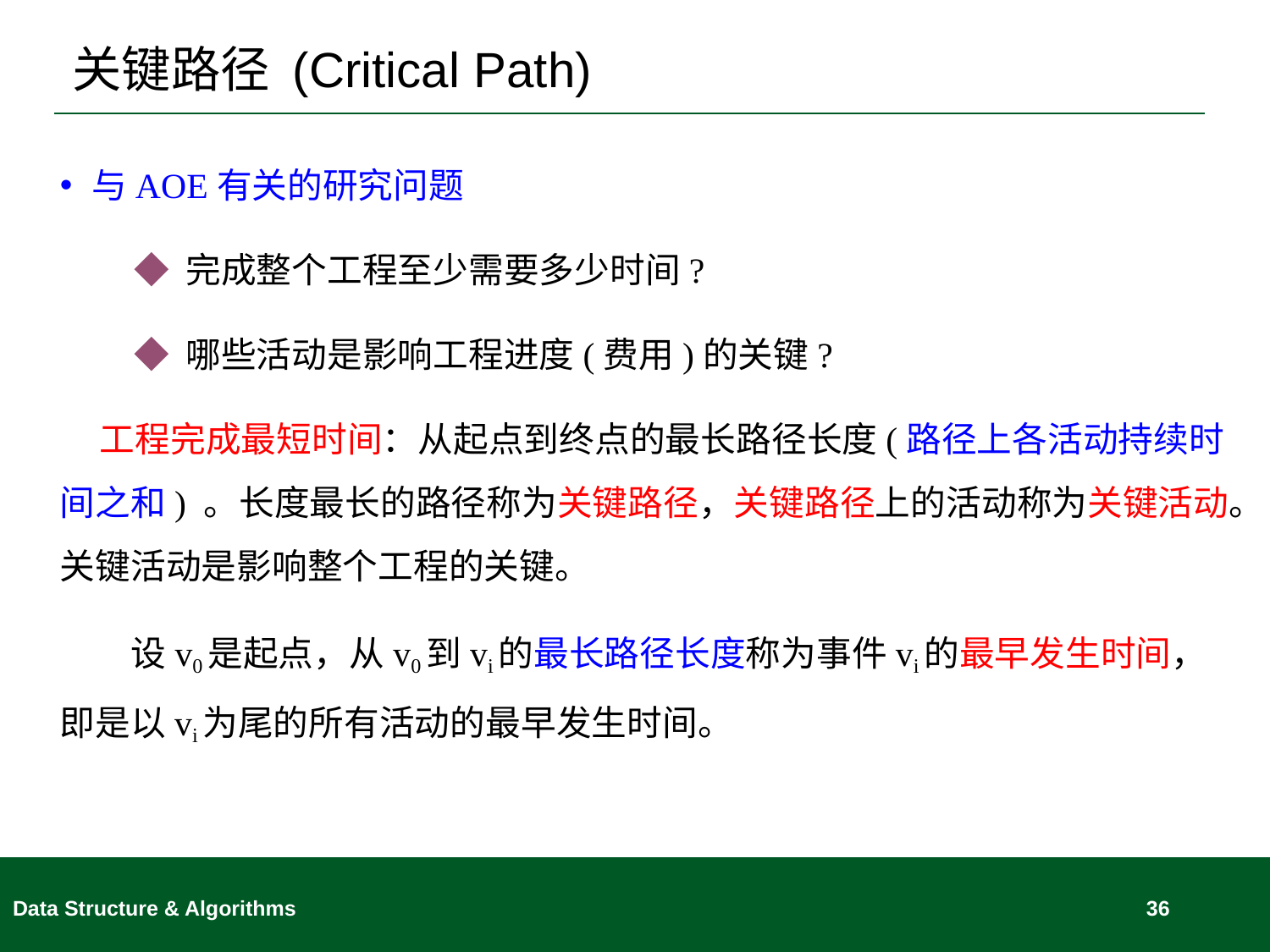

# 关键路径 (Critical Path)
与AOE有关的研究问题
◆ 完成整个工程至少需要多少时间?
◆ 哪些活动是影响工程进度(费用)的关键?
    工程完成最短时间：从起点到终点的最长路径长度(路径上各活动持续时间之和) 。长度最长的路径称为关键路径，关键路径上的活动称为关键活动。关键活动是影响整个工程的关键。
        设v0是起点，从v0到vi的最长路径长度称为事件vi的最早发生时间，即是以vi为尾的所有活动的最早发生时间。
Data Structure & Algorithms
36